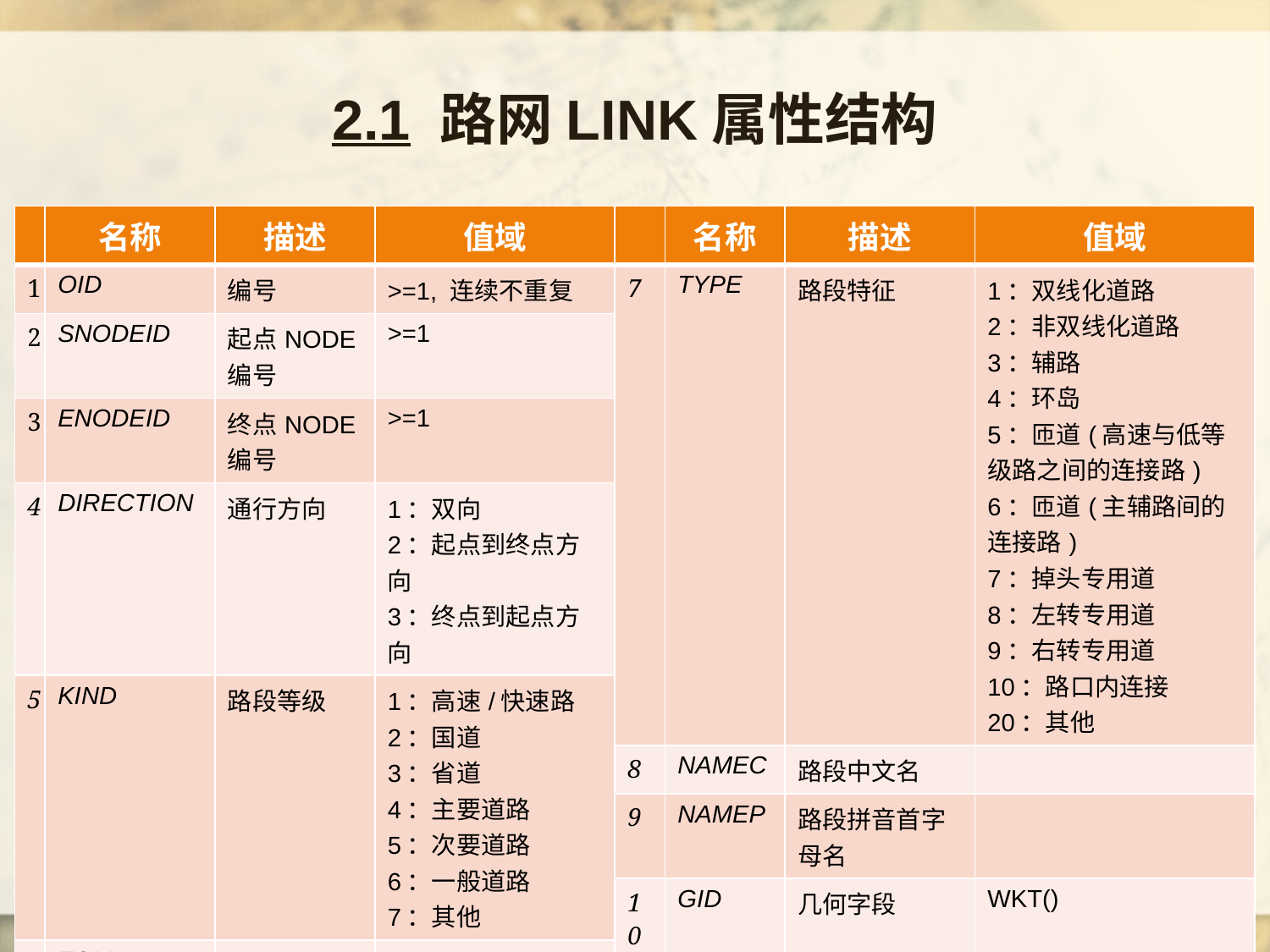

# 2.1 路网LINK属性结构
|  | 名称 | 描述 | 值域 |
| --- | --- | --- | --- |
| 1 | OID | 编号 | >=1, 连续不重复 |
| 2 | SNODEID | 起点NODE 编号 | >=1 |
| 3 | ENODEID | 终点NODE编号 | >=1 |
| 4 | DIRECTION | 通行方向 | 1：双向 2：起点到终点方向 3：终点到起点方向 |
| 5 | KIND | 路段等级 | 1：高速/快速路 2：国道 3：省道 4：主要道路 5：次要道路 6：一般道路 7：其他 |
| 6 | TOLL | 是否收费 | 0：不收费 1：收费 |
|  | 名称 | 描述 | 值域 |
| --- | --- | --- | --- |
| 7 | TYPE | 路段特征 | 1：双线化道路 2：非双线化道路 3：辅路 4：环岛 5：匝道(高速与低等级路之间的连接路) 6：匝道(主辅路间的连接路) 7：掉头专用道 8：左转专用道 9：右转专用道 10：路口内连接 20：其他 |
| 8 | NAMEC | 路段中文名 |  |
| 9 | NAMEP | 路段拼音首字母名 |  |
| 10 | GID | 几何字段 | WKT() |